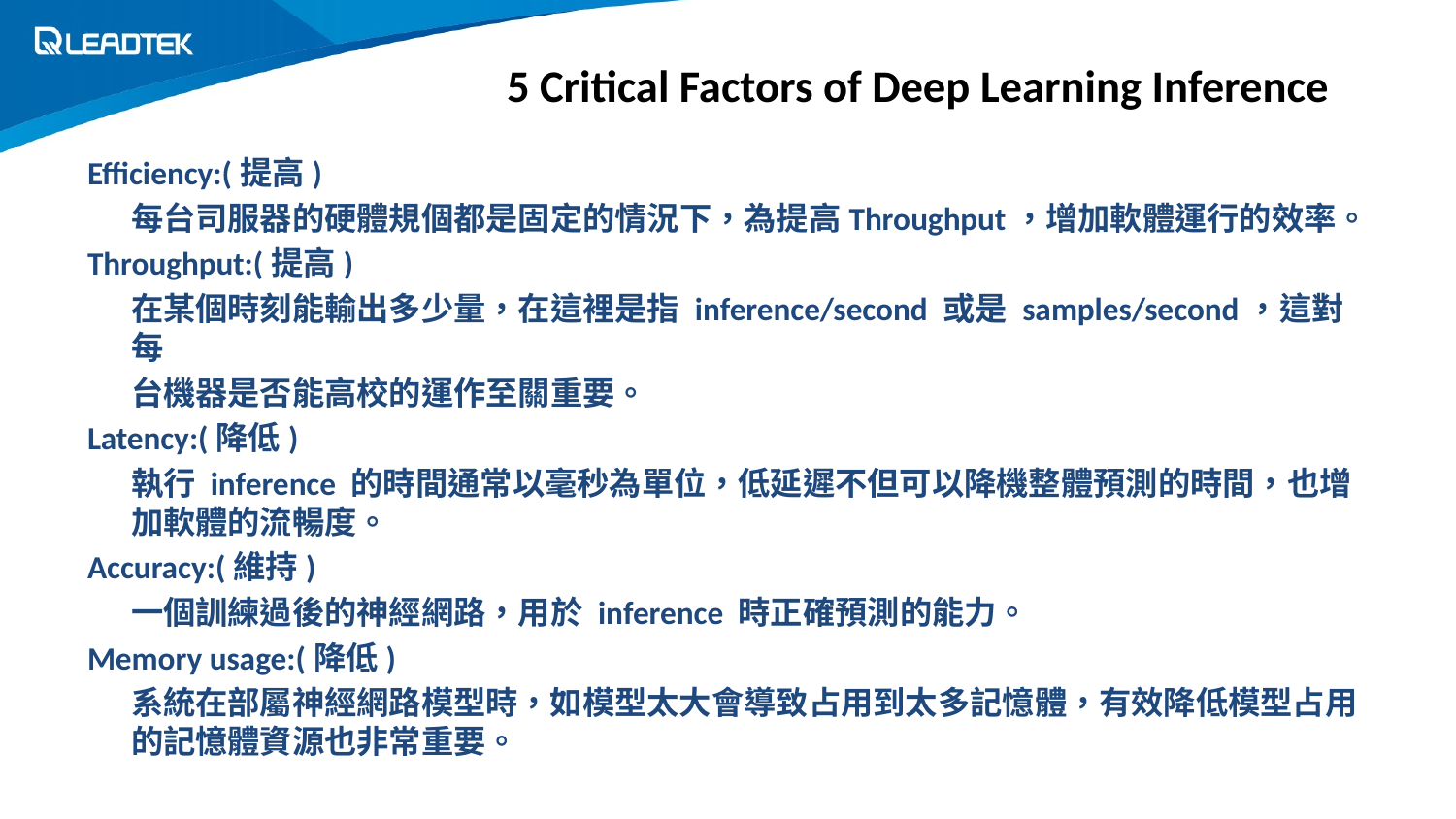

# 5 Critical Factors of Deep Learning Inference
Efficiency:(提高)
每台司服器的硬體規個都是固定的情況下，為提高Throughput，增加軟體運行的效率。
Throughput:(提高)
在某個時刻能輸出多少量，在這裡是指 inference/second 或是 samples/second，這對每
台機器是否能高校的運作至關重要。
Latency:(降低)
執行 inference 的時間通常以毫秒為單位，低延遲不但可以降機整體預測的時間，也增加軟體的流暢度。
Accuracy:(維持)
一個訓練過後的神經網路，用於 inference 時正確預測的能力。
Memory usage:(降低)
系統在部屬神經網路模型時，如模型太大會導致占用到太多記憶體，有效降低模型占用的記憶體資源也非常重要。